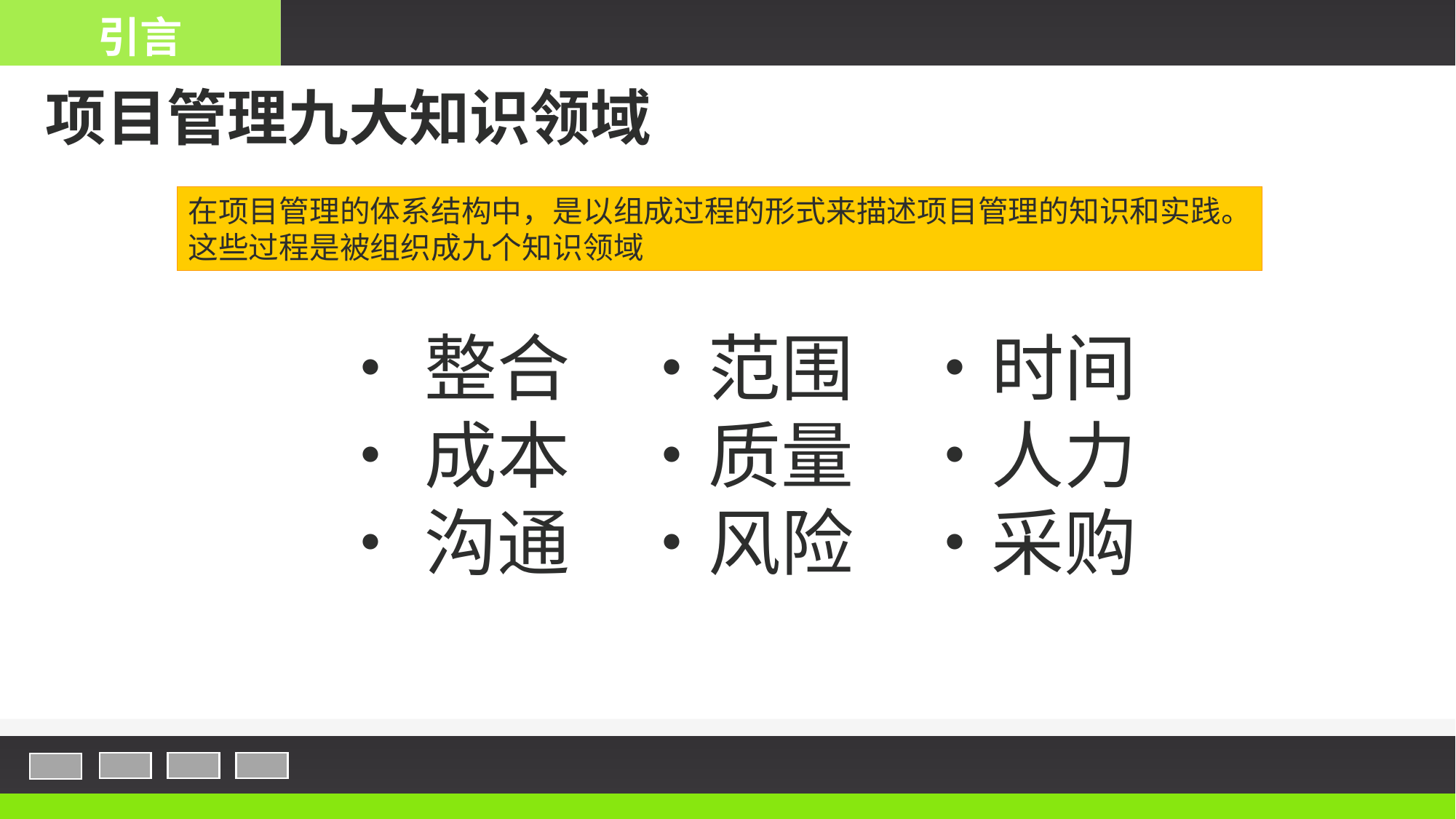

引言
项目管理九大知识领域
在项目管理的体系结构中，是以组成过程的形式来描述项目管理的知识和实践。
这些过程是被组织成九个知识领域
•整合    •范围    •时间
•成本    •质量    •人力
•沟通    •风险    •采购